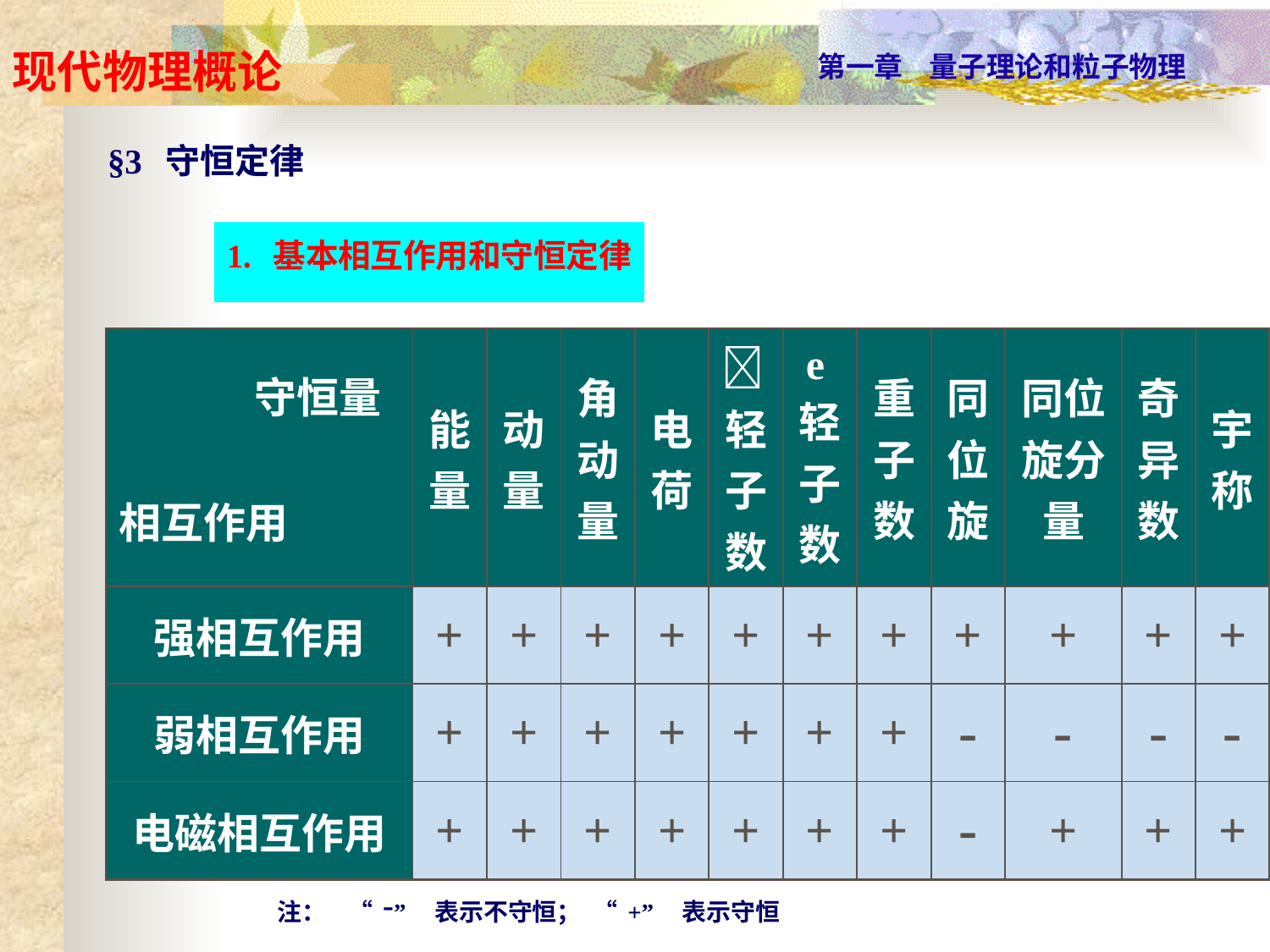

§3 守恒定律
1. 基本相互作用和守恒定律
| 守恒量 相互作用 | 能量 | 动量 | 角动量 | 电荷 | μ轻子数 | e轻子数 | 重子数 | 同位旋 | 同位旋分量 | 奇异数 | 宇称 |
| --- | --- | --- | --- | --- | --- | --- | --- | --- | --- | --- | --- |
| 强相互作用 | + | + | + | + | + | + | + | + | + | + | + |
| 弱相互作用 | + | + | + | + | + | + | + | - | - | - | - |
| 电磁相互作用 | + | + | + | + | + | + | + | - | + | + | + |
注：    “-”   表示不守恒；  “+”   表示守恒